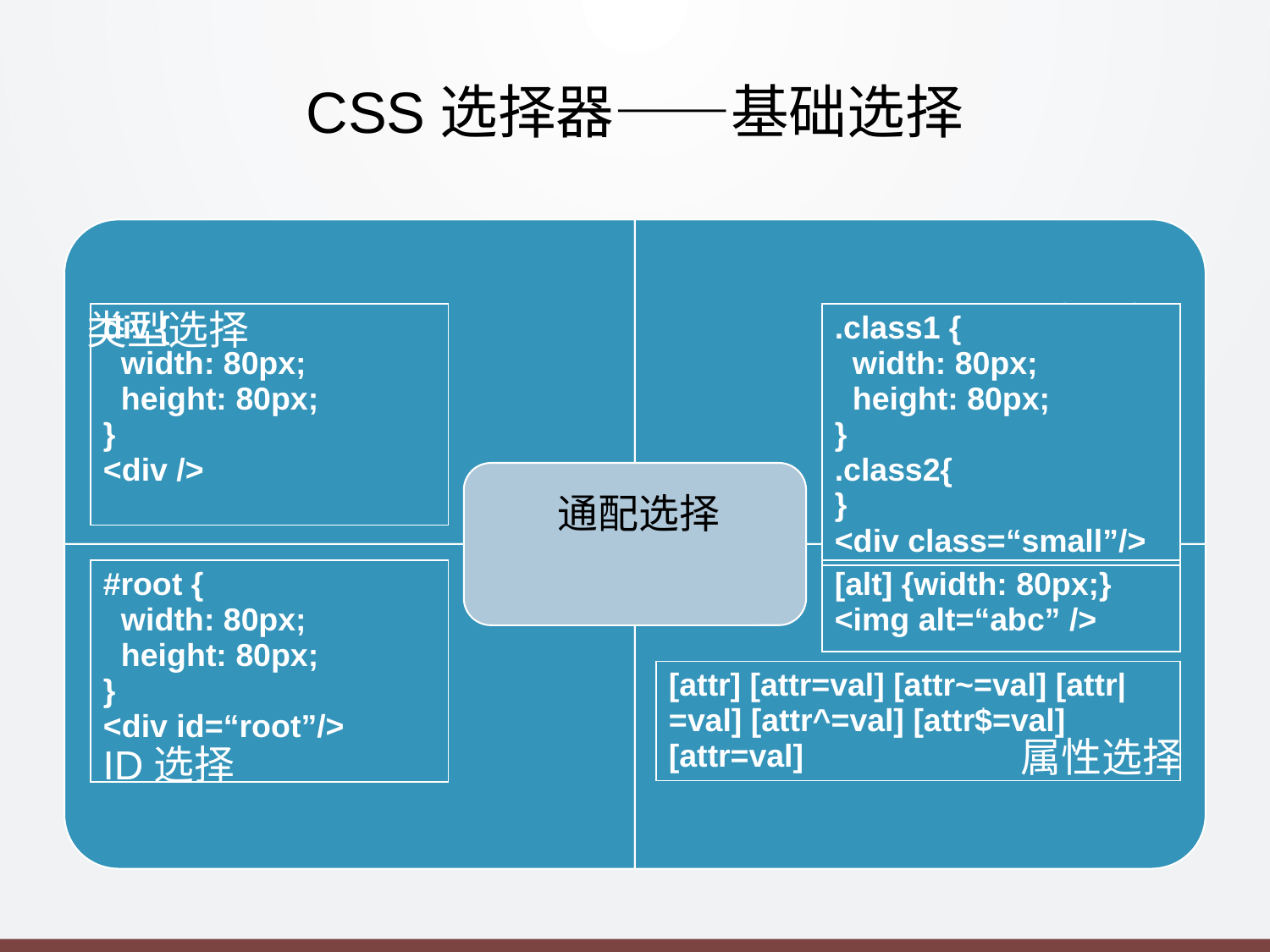

# CSS选择器——基础选择
类型选择

类选择

ID选择

属性选择
通配选择

| div { width: 80px; height: 80px; } <div /> |
| --- |
| .class1 { width: 80px; height: 80px; } .class2{ } <div class=“small”/> |
| --- |
| #root { width: 80px; height: 80px; } <div id=“root”/> |
| --- |
| [alt] {width: 80px;} <img alt=“abc” /> |
| --- |
| [attr] [attr=val] [attr~=val] [attr|=val] [attr^=val] [attr$=val] [attr=val] |
| --- |